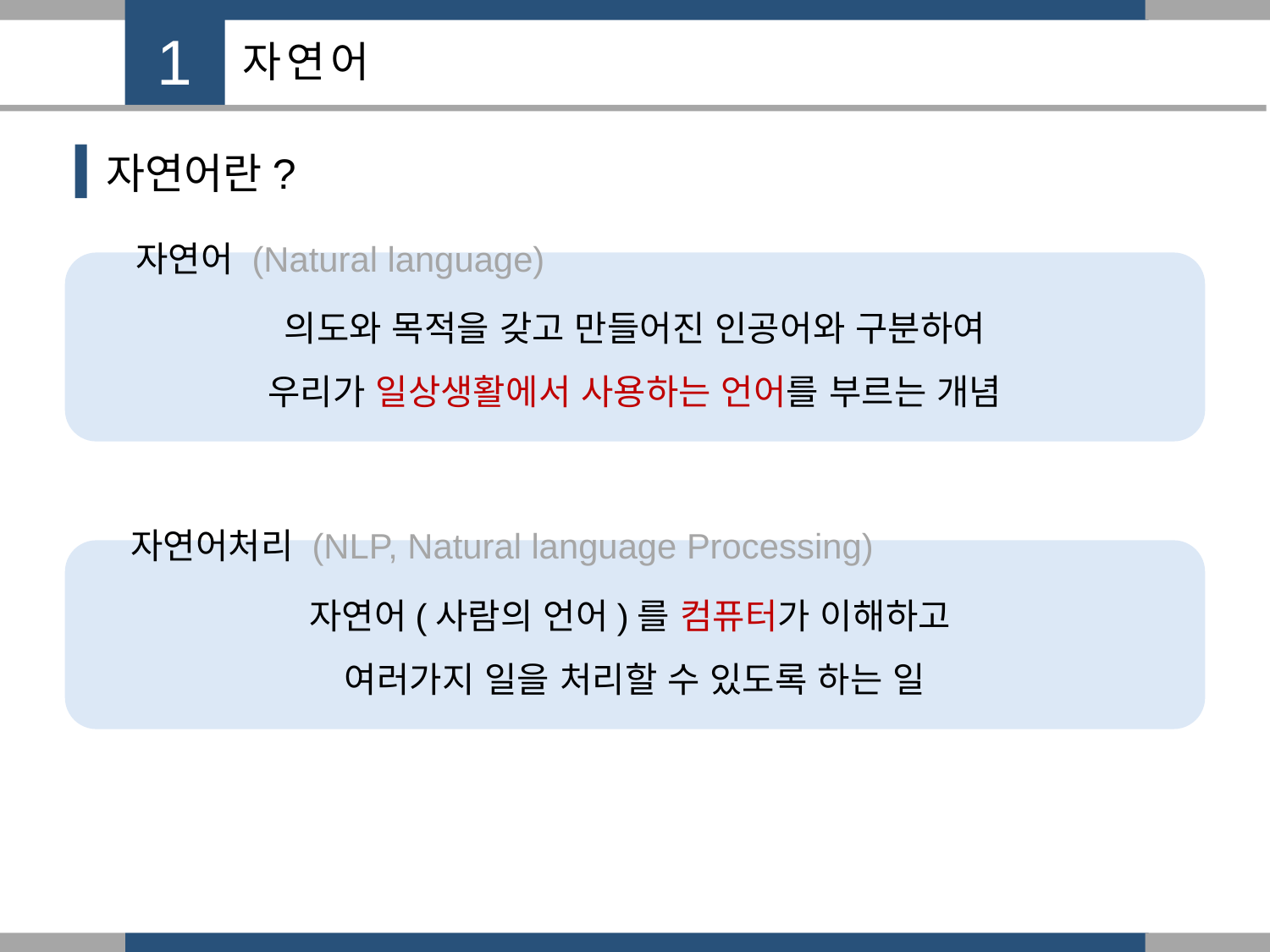

1
자연어

자연어란?

자연어 (Natural language)

의도와 목적을 갖고 만들어진 인공어와 구분하여
우리가 일상생활에서 사용하는 언어를 부르는 개념
자연어처리 (NLP, Natural language Processing)

자연어(사람의 언어)를 컴퓨터가 이해하고
여러가지 일을 처리할 수 있도록 하는 일